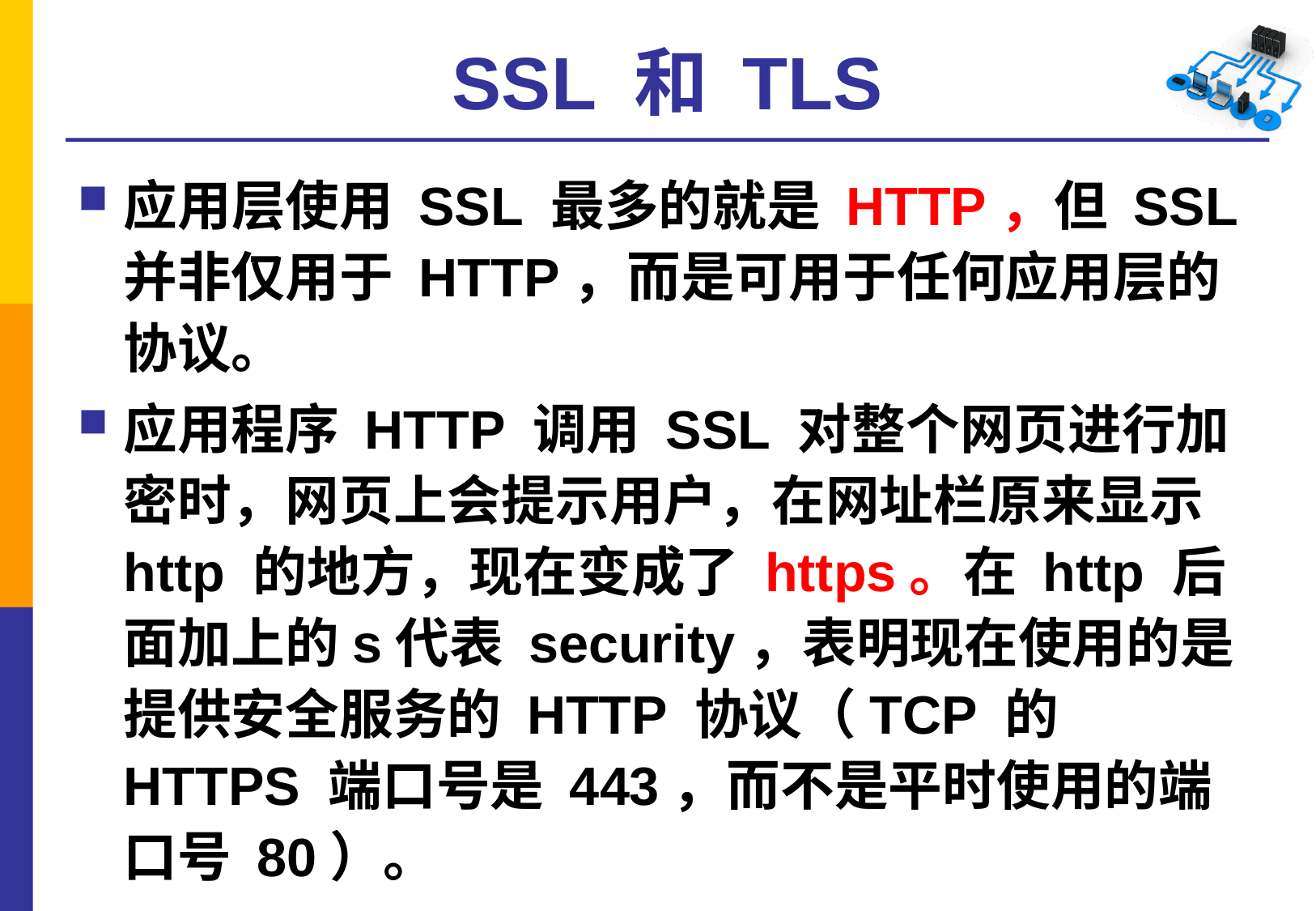

# SSL 和 TLS
应用层使用 SSL 最多的就是 HTTP，但 SSL 并非仅用于 HTTP，而是可用于任何应用层的协议。
应用程序 HTTP 调用 SSL 对整个网页进行加密时，网页上会提示用户，在网址栏原来显示 http 的地方，现在变成了 https。在 http 后面加上的s代表 security，表明现在使用的是提供安全服务的 HTTP 协议（TCP 的 HTTPS 端口号是 443，而不是平时使用的端口号 80）。